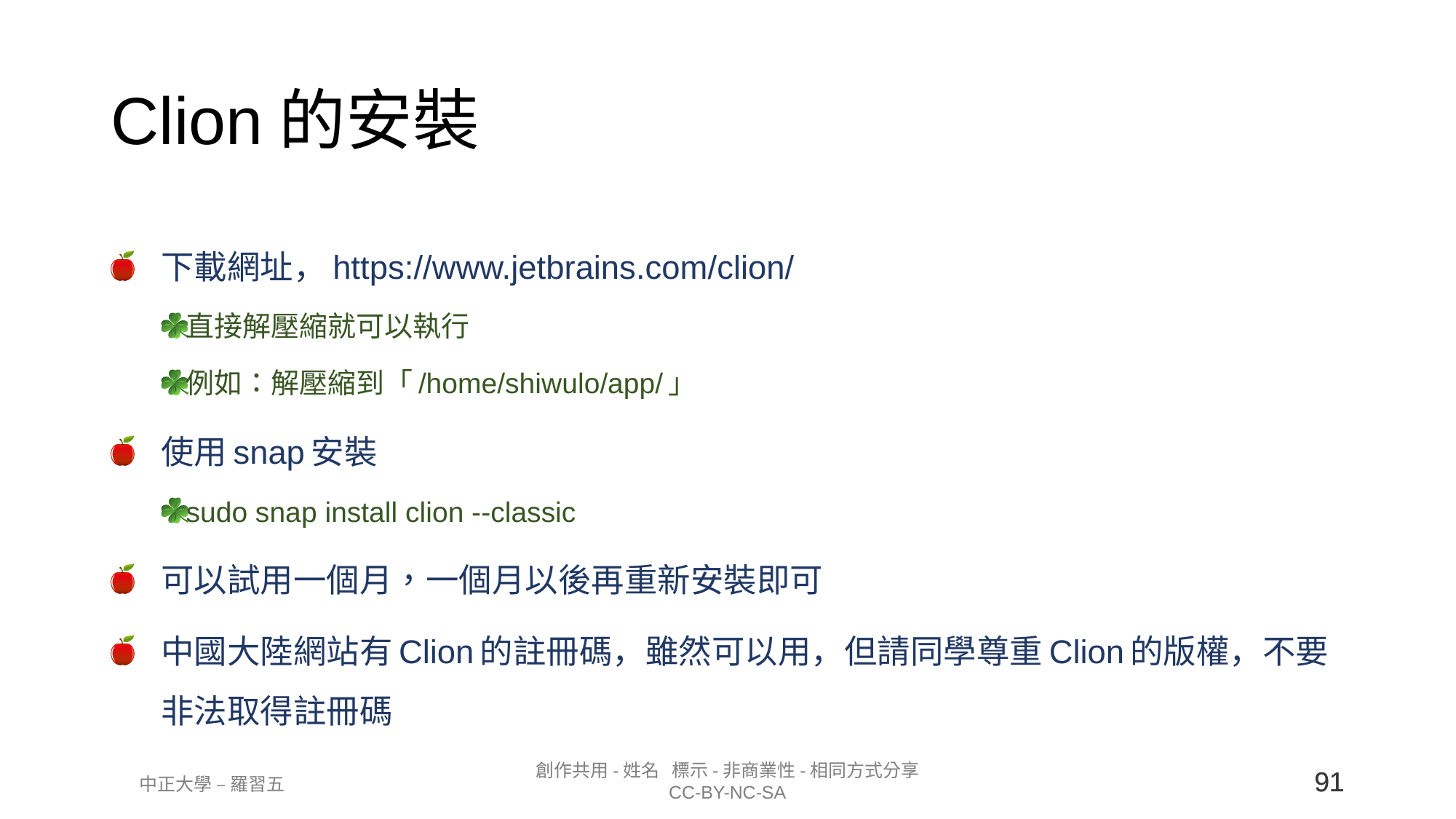

# Clion的安裝
下載網址，https://www.jetbrains.com/clion/
直接解壓縮就可以執行
例如：解壓縮到「/home/shiwulo/app/」
使用snap安裝
sudo snap install clion --classic
可以試用一個月，一個月以後再重新安裝即可
中國大陸網站有Clion的註冊碼，雖然可以用，但請同學尊重Clion的版權，不要非法取得註冊碼